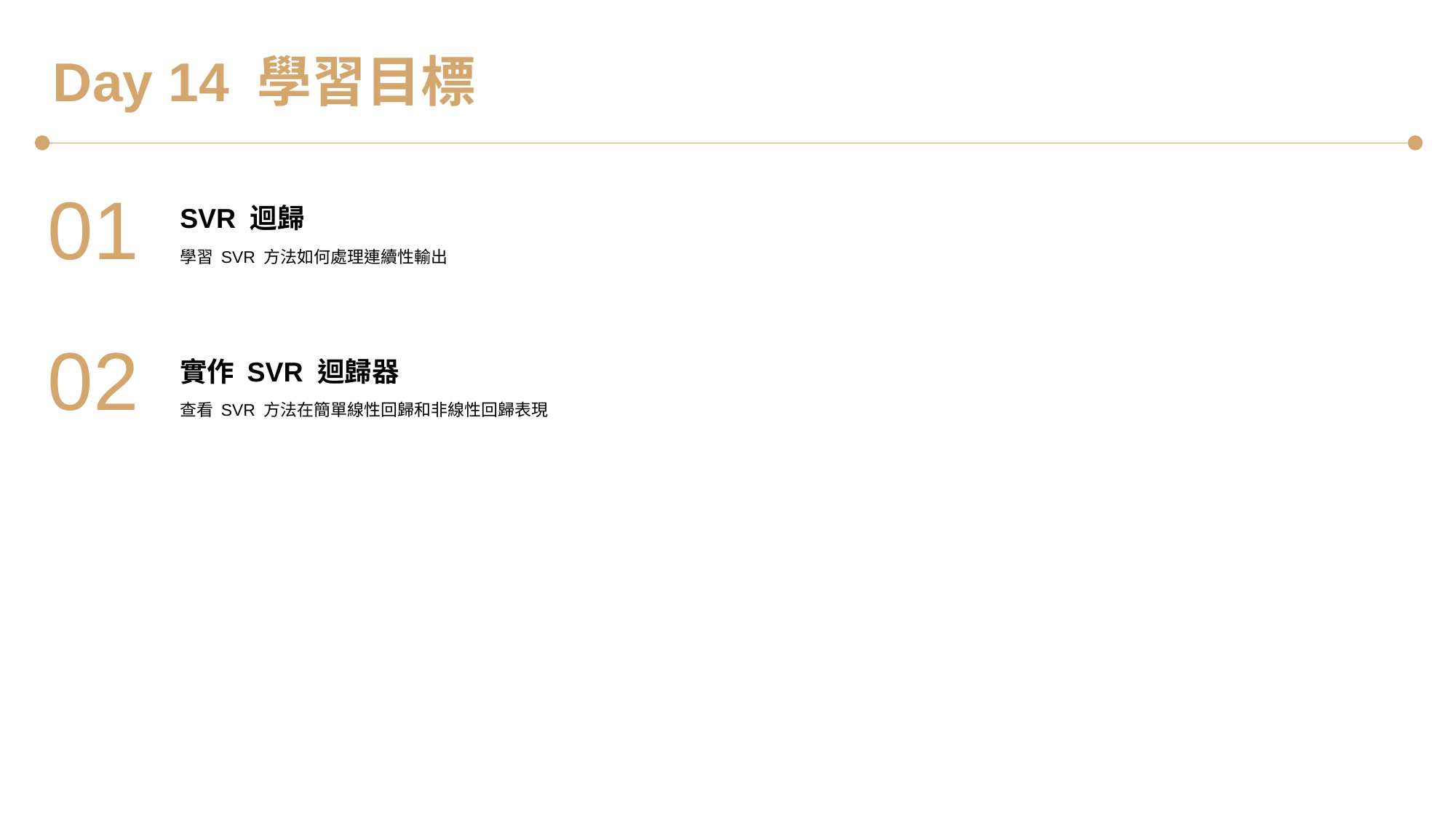

Day 14 學習目標
01
SVR 迴歸
學習 SVR 方法如何處理連續性輸出
02
實作 SVR 迴歸器
查看 SVR 方法在簡單線性回歸和非線性回歸表現